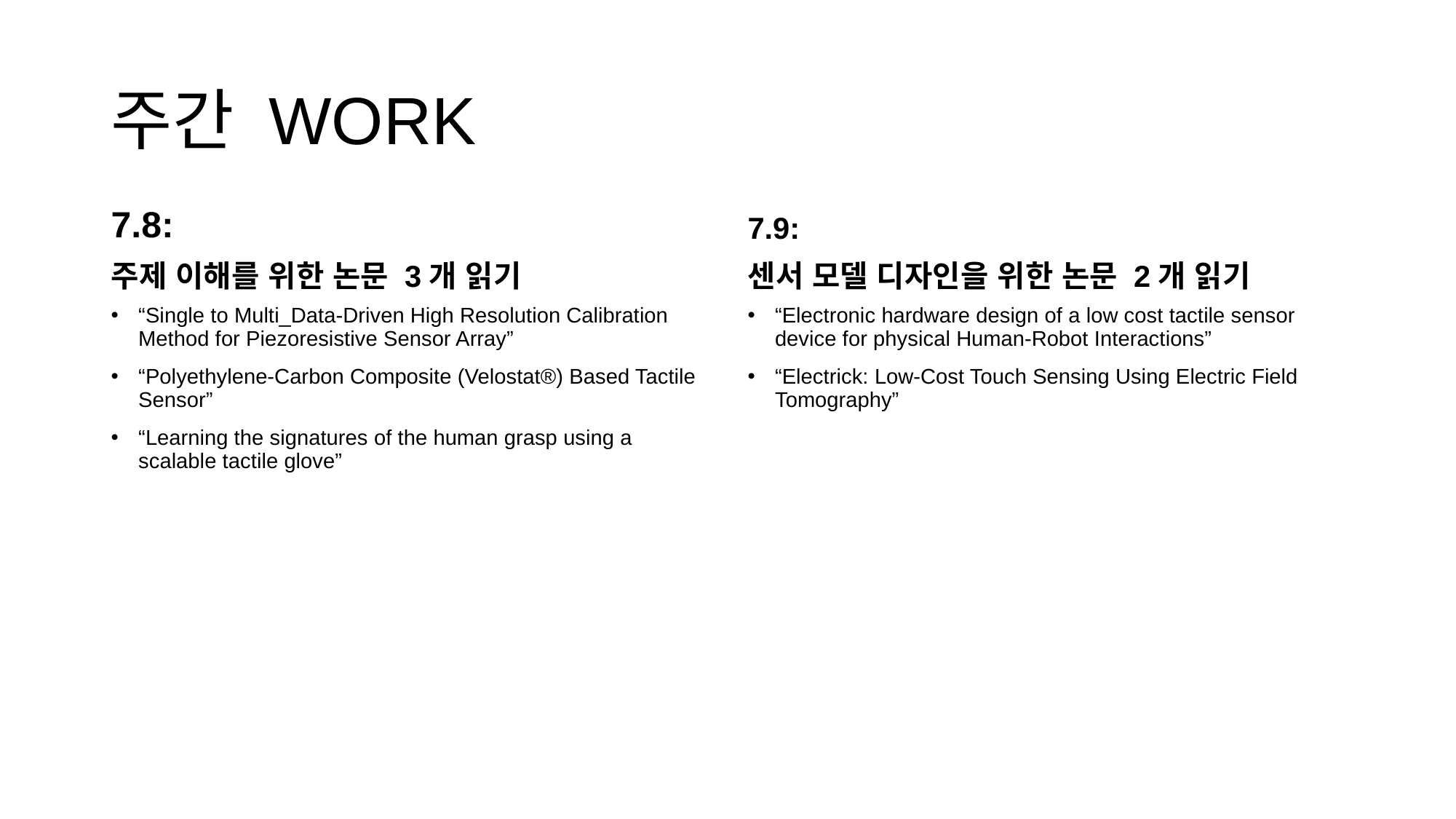

# 주간 WORK
7.8:
주제 이해를 위한 논문 3개 읽기
7.9:
센서 모델 디자인을 위한 논문 2개 읽기
“Single to Multi_Data-Driven High Resolution Calibration Method for Piezoresistive Sensor Array”
“Polyethylene-Carbon Composite (Velostat®) Based Tactile Sensor”
“Learning the signatures of the human grasp using a scalable tactile glove”
“Electronic hardware design of a low cost tactile sensor device for physical Human-Robot Interactions”
“Electrick: Low-Cost Touch Sensing Using Electric Field Tomography”